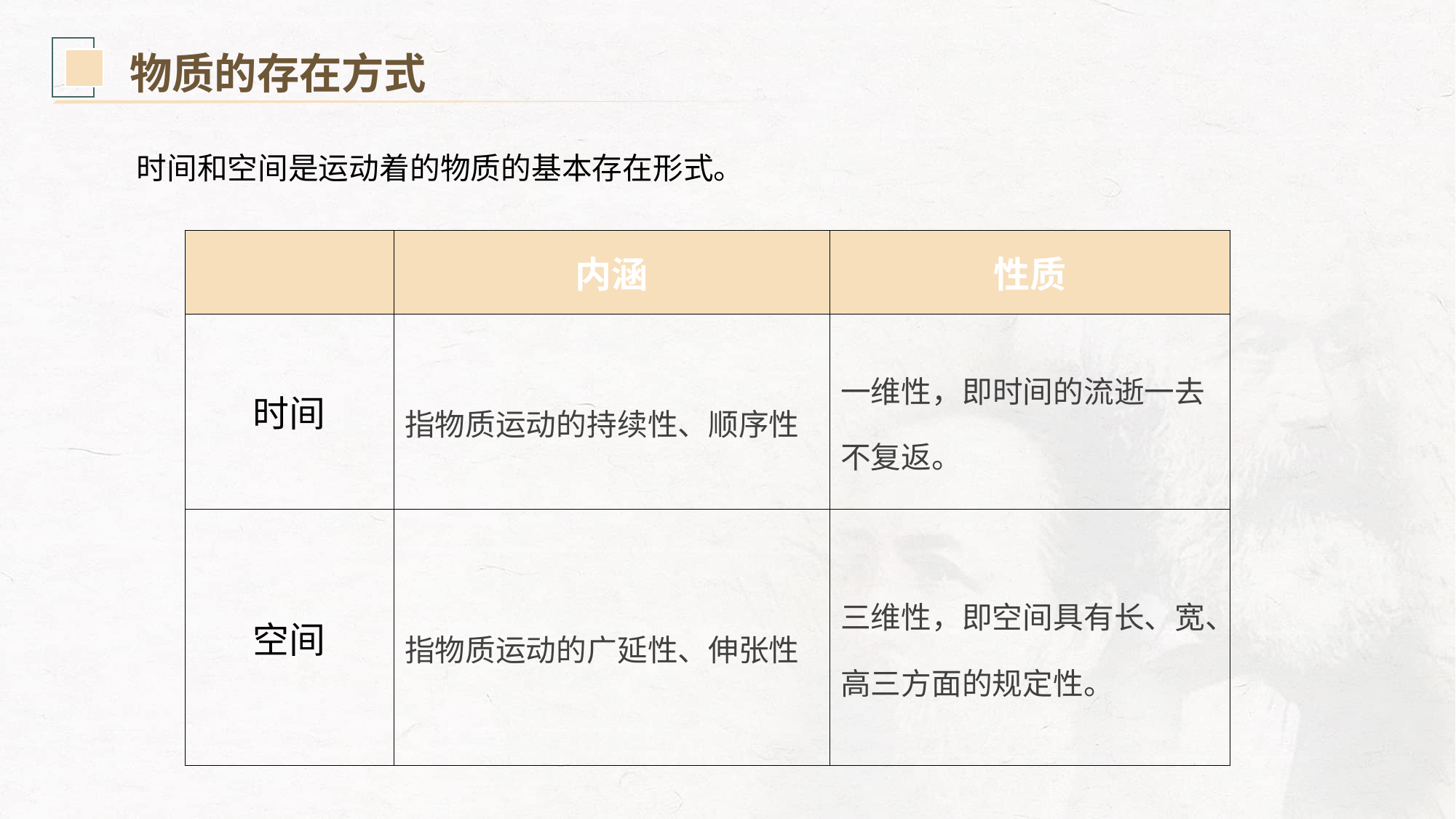

物质的存在方式

时间和空间是运动着的物质的基本存在形式。
|  | 内涵 | 性质 |
| --- | --- | --- |
| 时间 | 指物质运动的持续性、顺序性 | 一维性，即时间的流逝一去不复返。 |
| 空间 | 指物质运动的广延性、伸张性 | 三维性，即空间具有长、宽、高三方面的规定性。 |